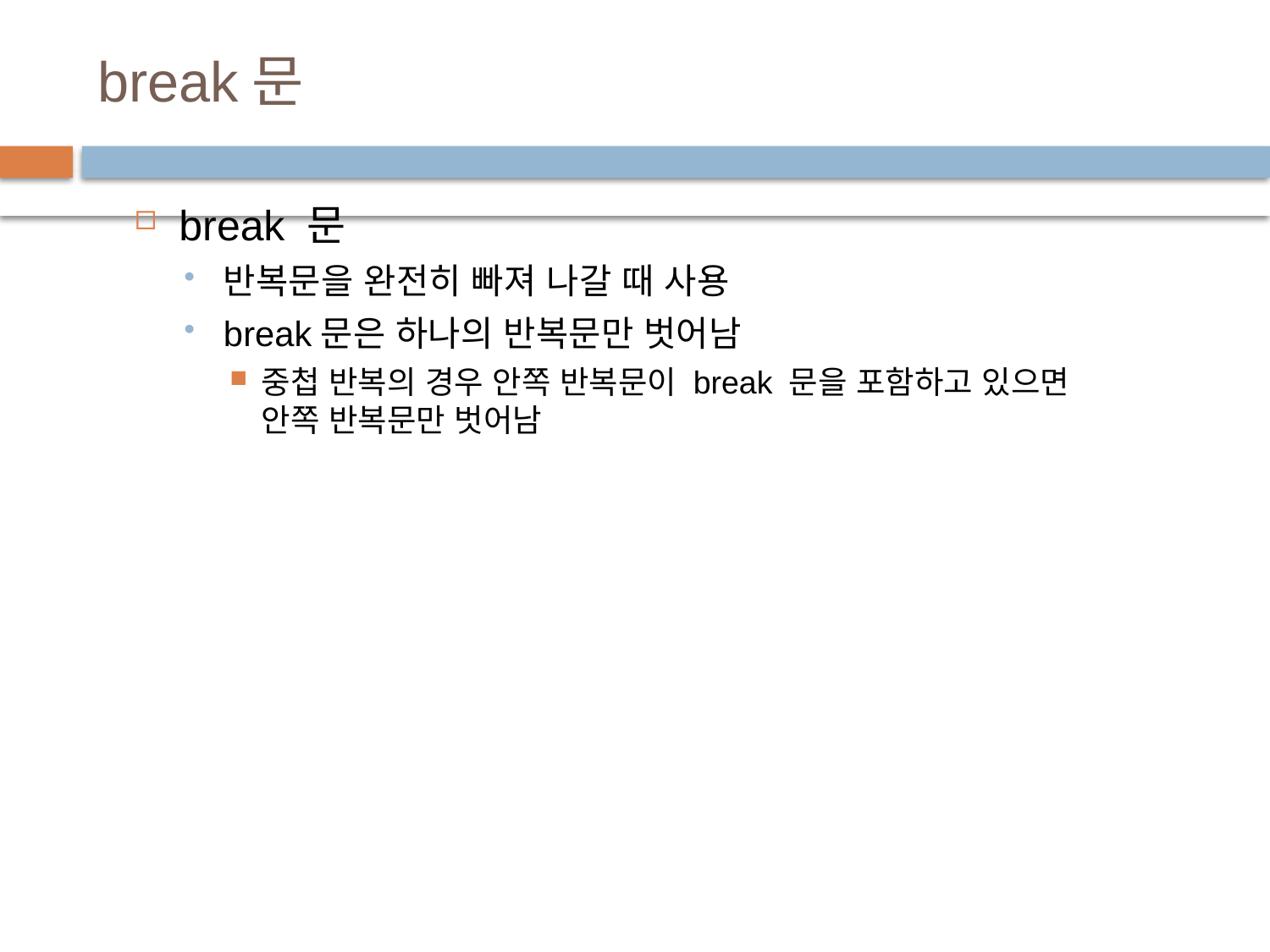

# break문

break 문
반복문을 완전히 빠져 나갈 때 사용
break문은 하나의 반복문만 벗어남
중첩 반복의 경우 안쪽 반복문이 break 문을 포함하고 있으면 안쪽 반복문만 벗어남